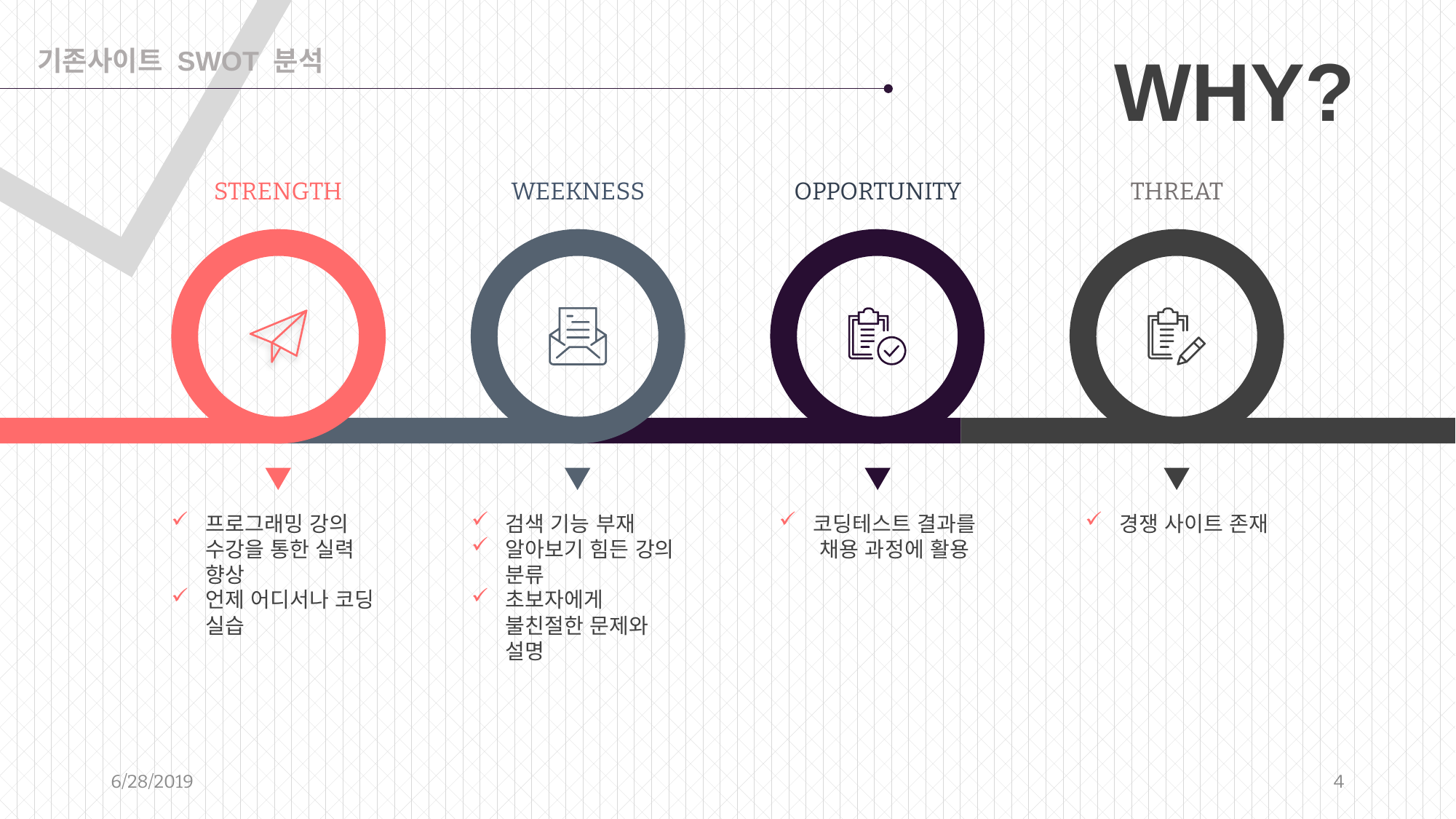

기존사이트 SWOT 분석
WHY?
STRENGTH
WEEKNESS
OPPORTUNITY
THREAT

프로그래밍 강의 수강을 통한 실력 향상
언제 어디서나 코딩 실습
검색 기능 부재
알아보기 힘든 강의 분류
초보자에게 불친절한 문제와 설명
코딩테스트 결과를 채용 과정에 활용
경쟁 사이트 존재
6/28/2019
4